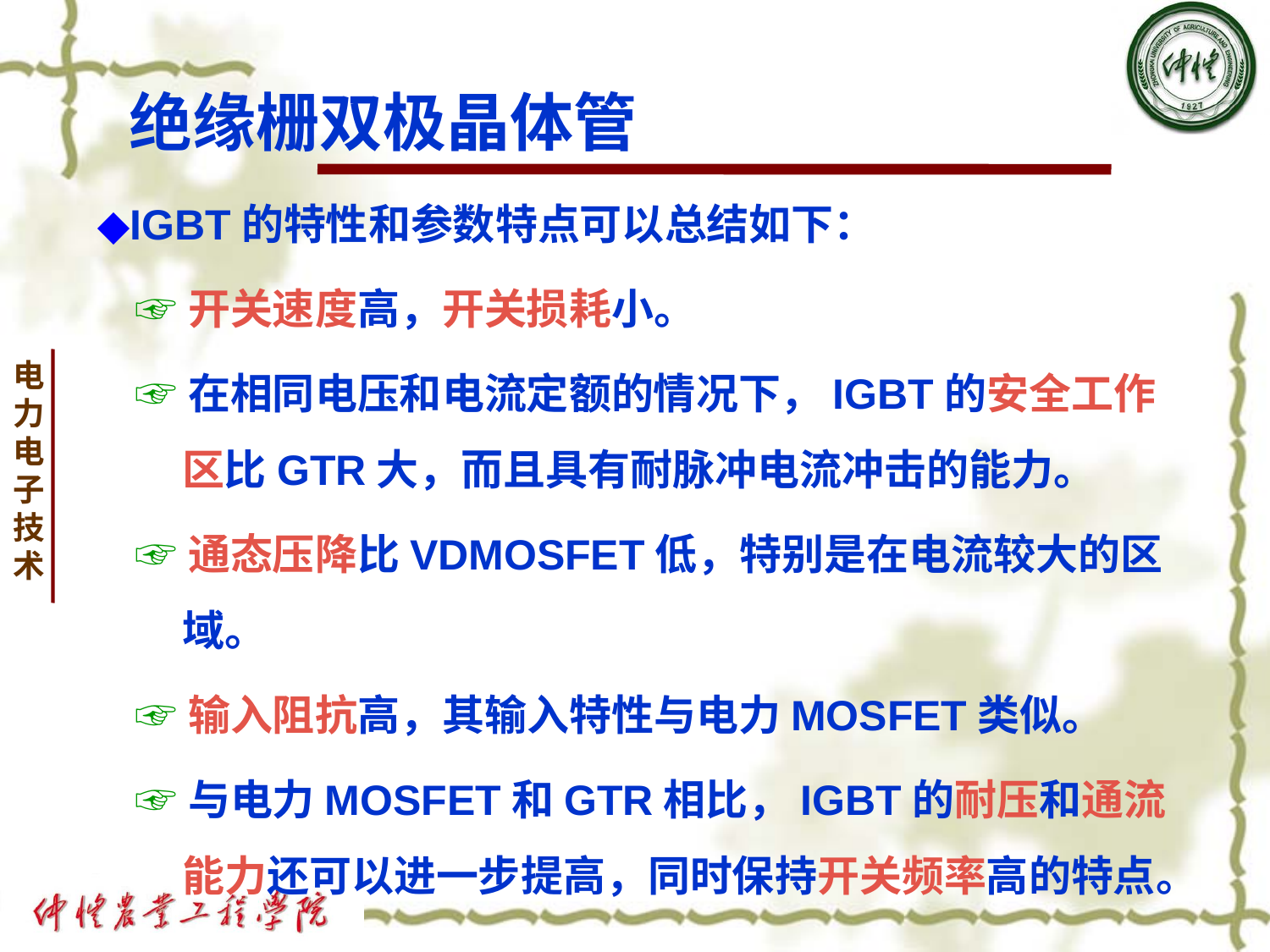

# 绝缘栅双极晶体管
◆IGBT的特性和参数特点可以总结如下：
    ☞开关速度高，开关损耗小。
    ☞在相同电压和电流定额的情况下，IGBT的安全工作区比GTR大，而且具有耐脉冲电流冲击的能力。
    ☞通态压降比VDMOSFET低，特别是在电流较大的区域。
    ☞输入阻抗高，其输入特性与电力MOSFET类似。
    ☞与电力MOSFET和GTR相比，IGBT的耐压和通流能力还可以进一步提高，同时保持开关频率高的特点。